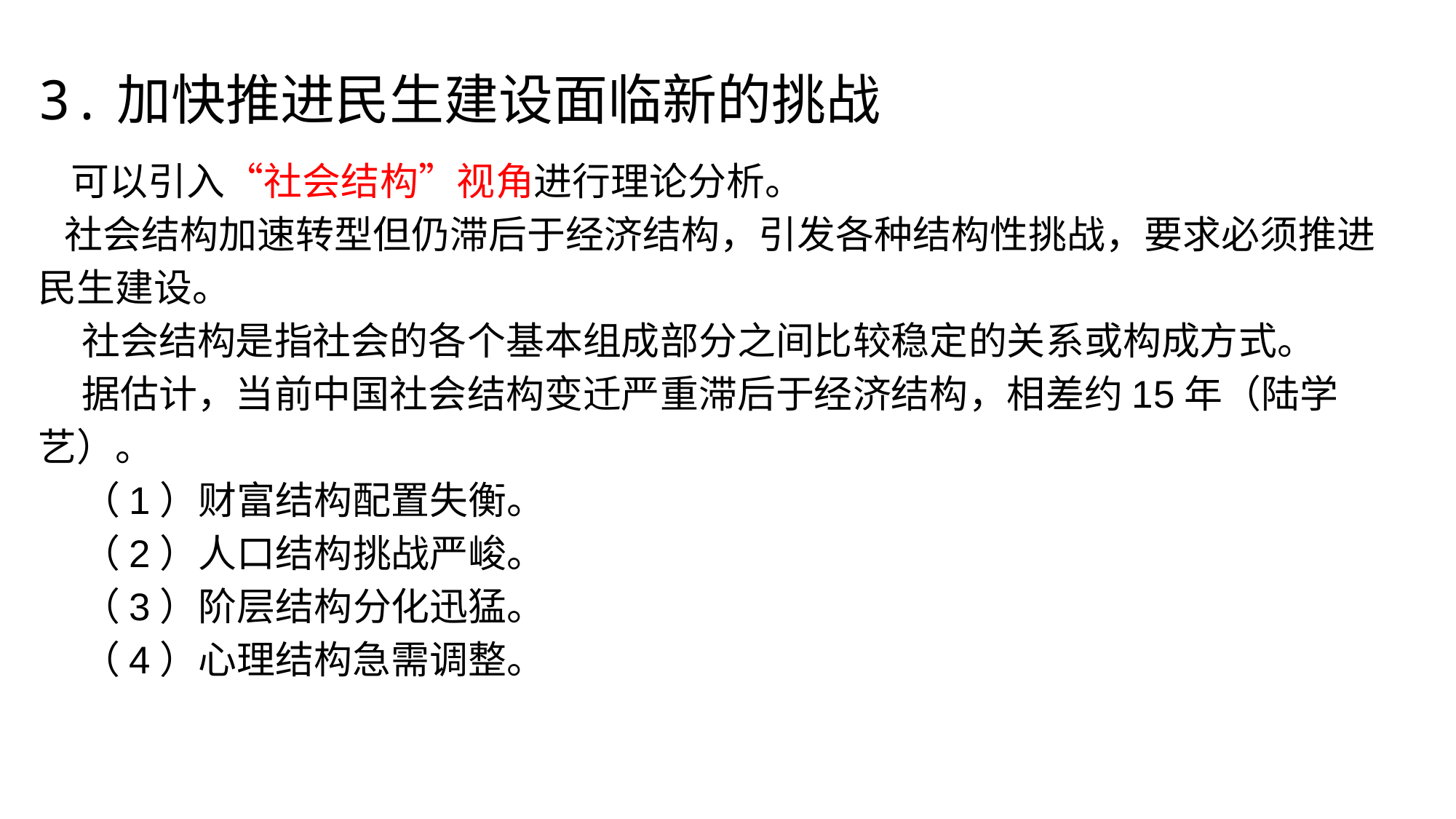

3.加快推进民生建设面临新的挑战

    可以引入“社会结构”视角进行理论分析。
  社会结构加速转型但仍滞后于经济结构，引发各种结构性挑战，要求必须推进民生建设。
    社会结构是指社会的各个基本组成部分之间比较稳定的关系或构成方式。
    据估计，当前中国社会结构变迁严重滞后于经济结构，相差约15年（陆学艺）。
    （1）财富结构配置失衡。
    （2）人口结构挑战严峻。
    （3）阶层结构分化迅猛。
    （4）心理结构急需调整。